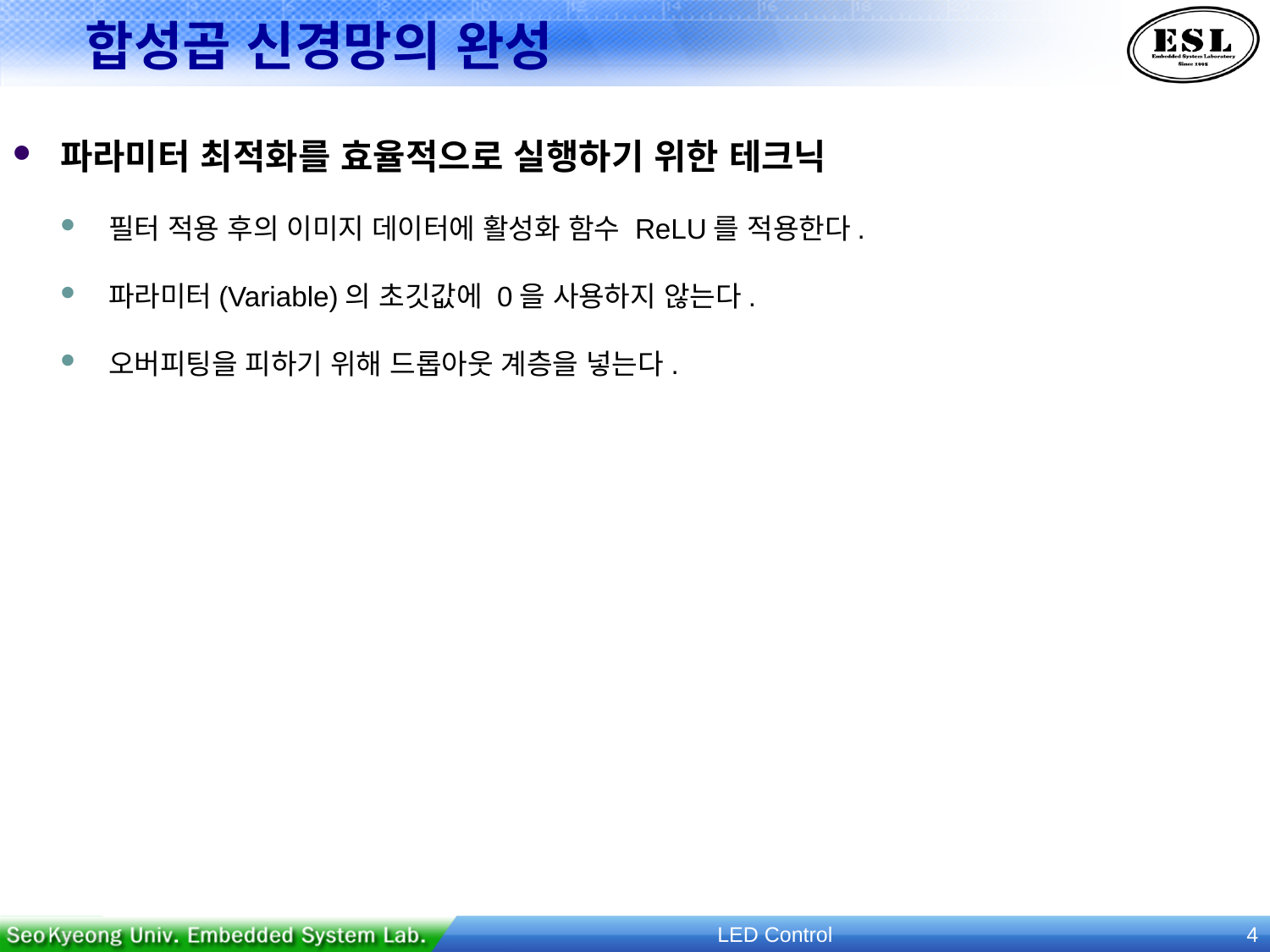

# 합성곱 신경망의 완성
파라미터 최적화를 효율적으로 실행하기 위한 테크닉
필터 적용 후의 이미지 데이터에 활성화 함수 ReLU를 적용한다.
파라미터(Variable)의 초깃값에 0을 사용하지 않는다.
오버피팅을 피하기 위해 드롭아웃 계층을 넣는다.
LED Control
4